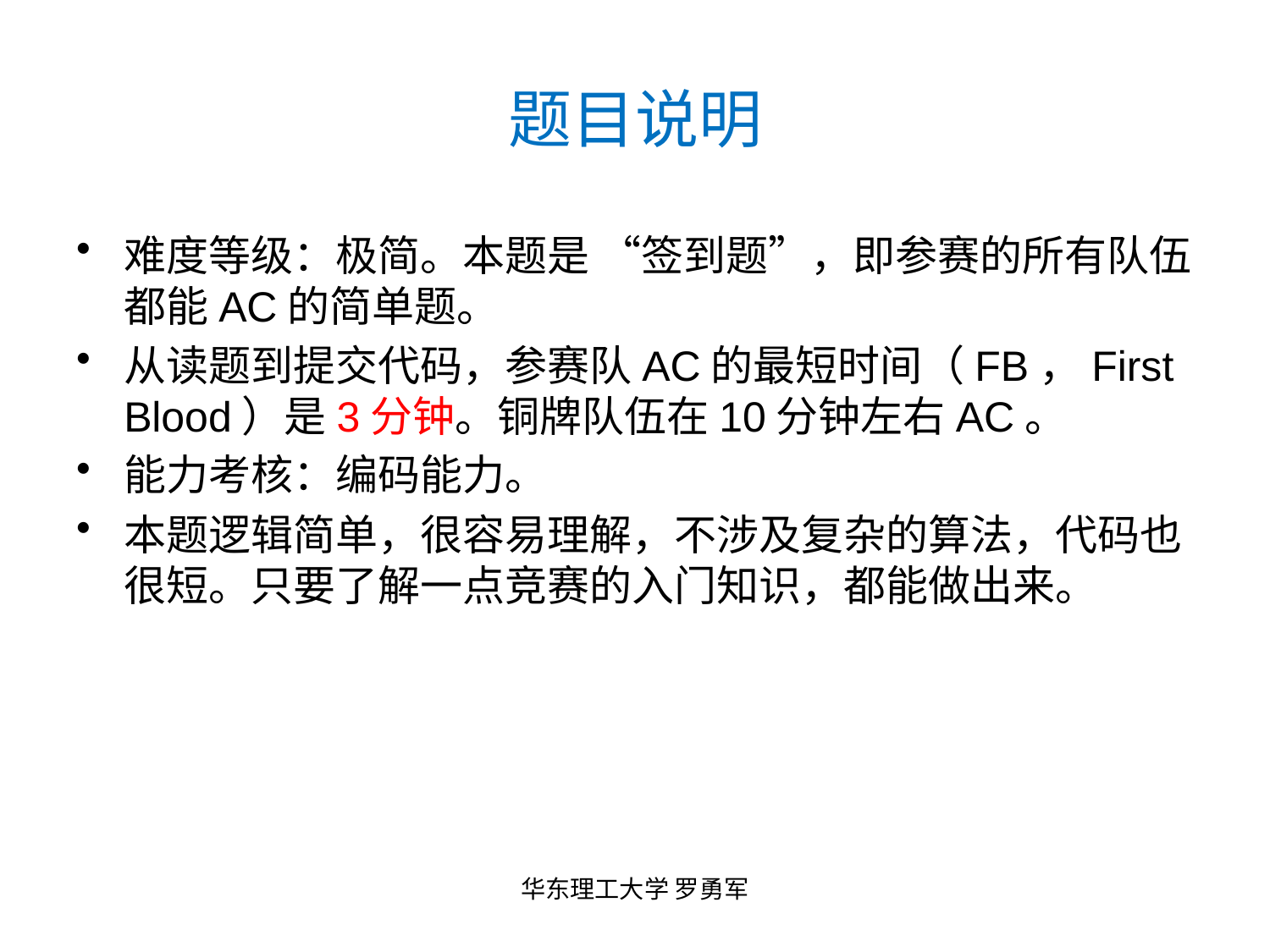

# 题目说明
难度等级：极简。本题是 “签到题”，即参赛的所有队伍都能AC的简单题。
从读题到提交代码，参赛队AC的最短时间（FB，First Blood）是3分钟。铜牌队伍在10分钟左右AC。
能力考核：编码能力。
本题逻辑简单，很容易理解，不涉及复杂的算法，代码也很短。只要了解一点竞赛的入门知识，都能做出来。

华东理工大学 罗勇军